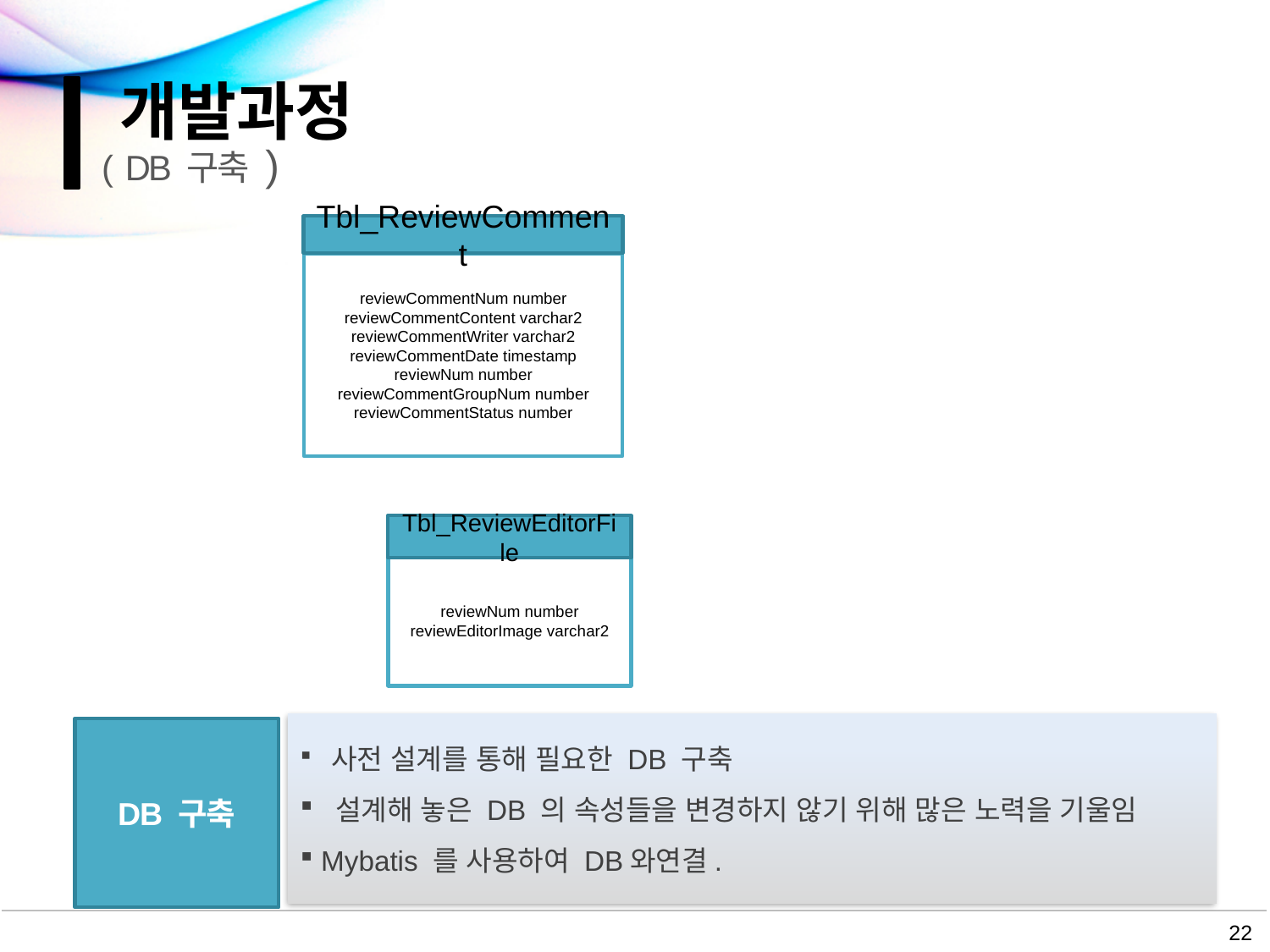

개발과정

(  DB 구축 )
Tbl_ReviewComment
reviewCommentNum number
reviewCommentContent varchar2
reviewCommentWriter varchar2
reviewCommentDate timestamp
reviewNum number
reviewCommentGroupNum number
reviewCommentStatus number
Tbl_ReviewEditorFile
reviewNum number
reviewEditorImage varchar2

  사전 설계를 통해 필요한 DB 구축
  설계해 놓은 DB 의 속성들을 변경하지 않기 위해 많은 노력을 기울임
 Mybatis 를 사용하여 DB와연결.

DB 구축
22